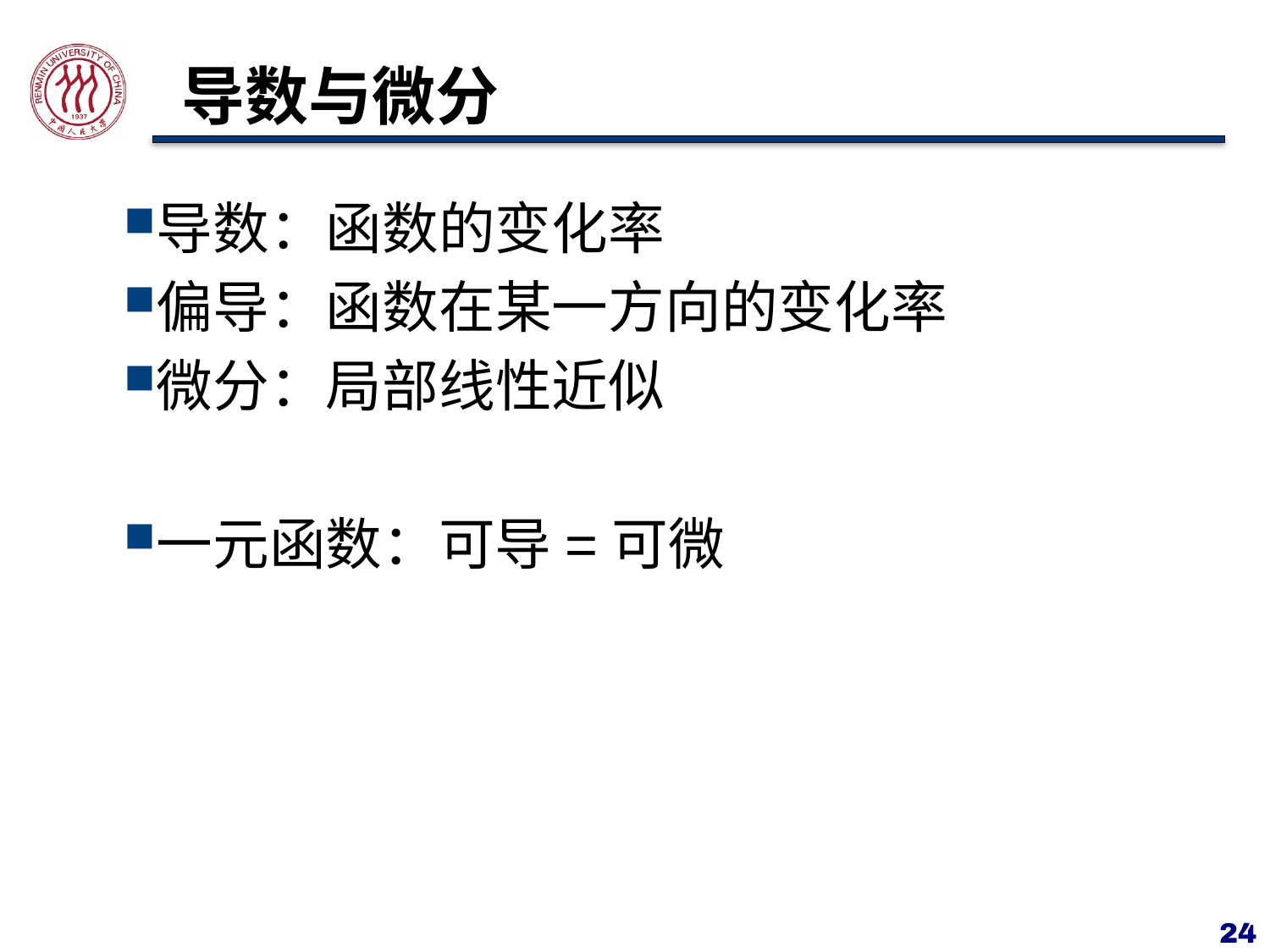

# 导数与微分
导数：函数的变化率
偏导：函数在某一方向的变化率
微分：局部线性近似

一元函数：可导=可微